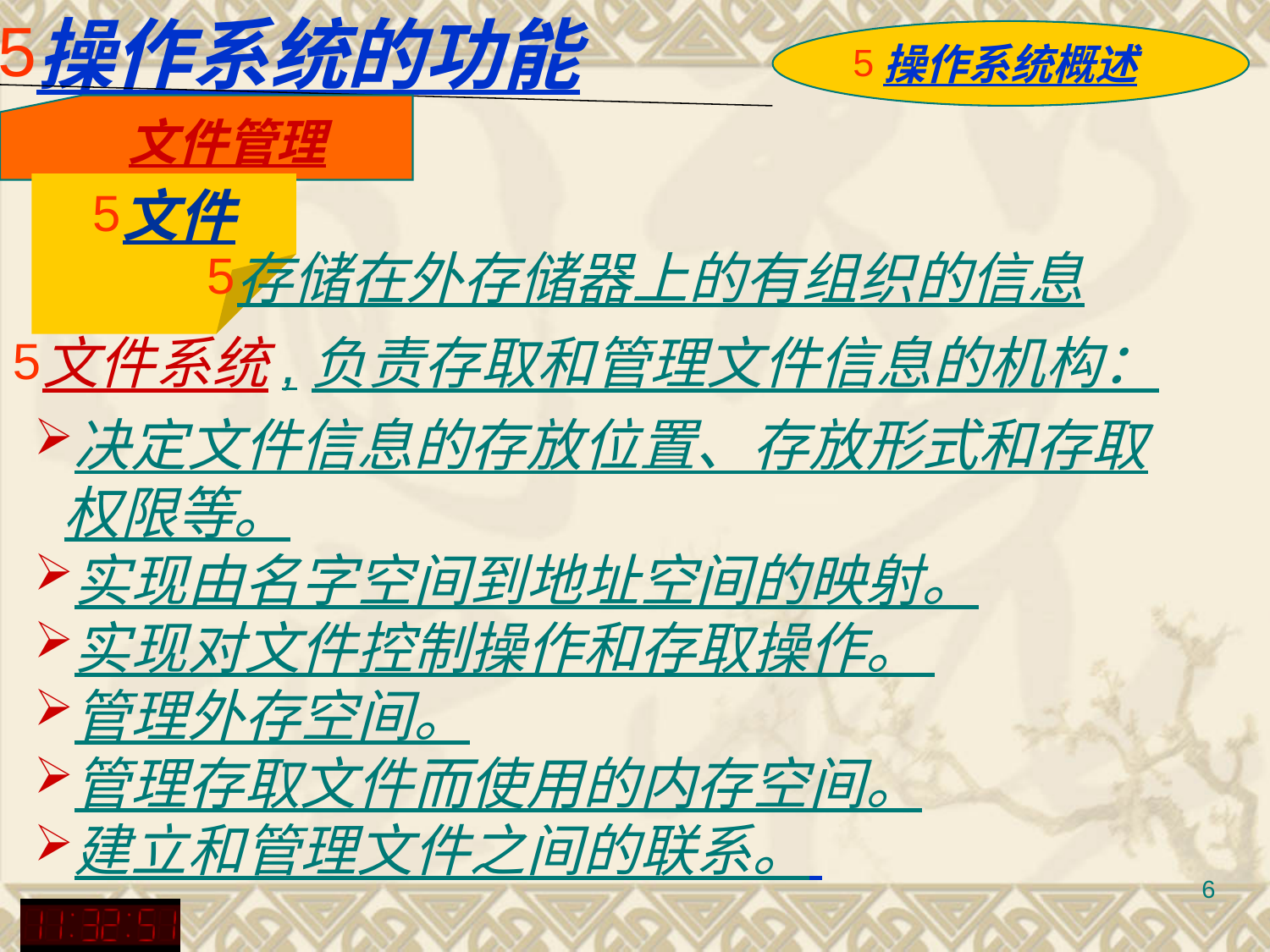

操作系统的功能

操作系统概述

文件管理
文件
存储在外存储器上的有组织的信息
文件系统,负责存取和管理文件信息的机构：
决定文件信息的存放位置、存放形式和存取权限等。
实现由名字空间到地址空间的映射。
实现对文件控制操作和存取操作。
管理外存空间。
管理存取文件而使用的内存空间。
建立和管理文件之间的联系。
6